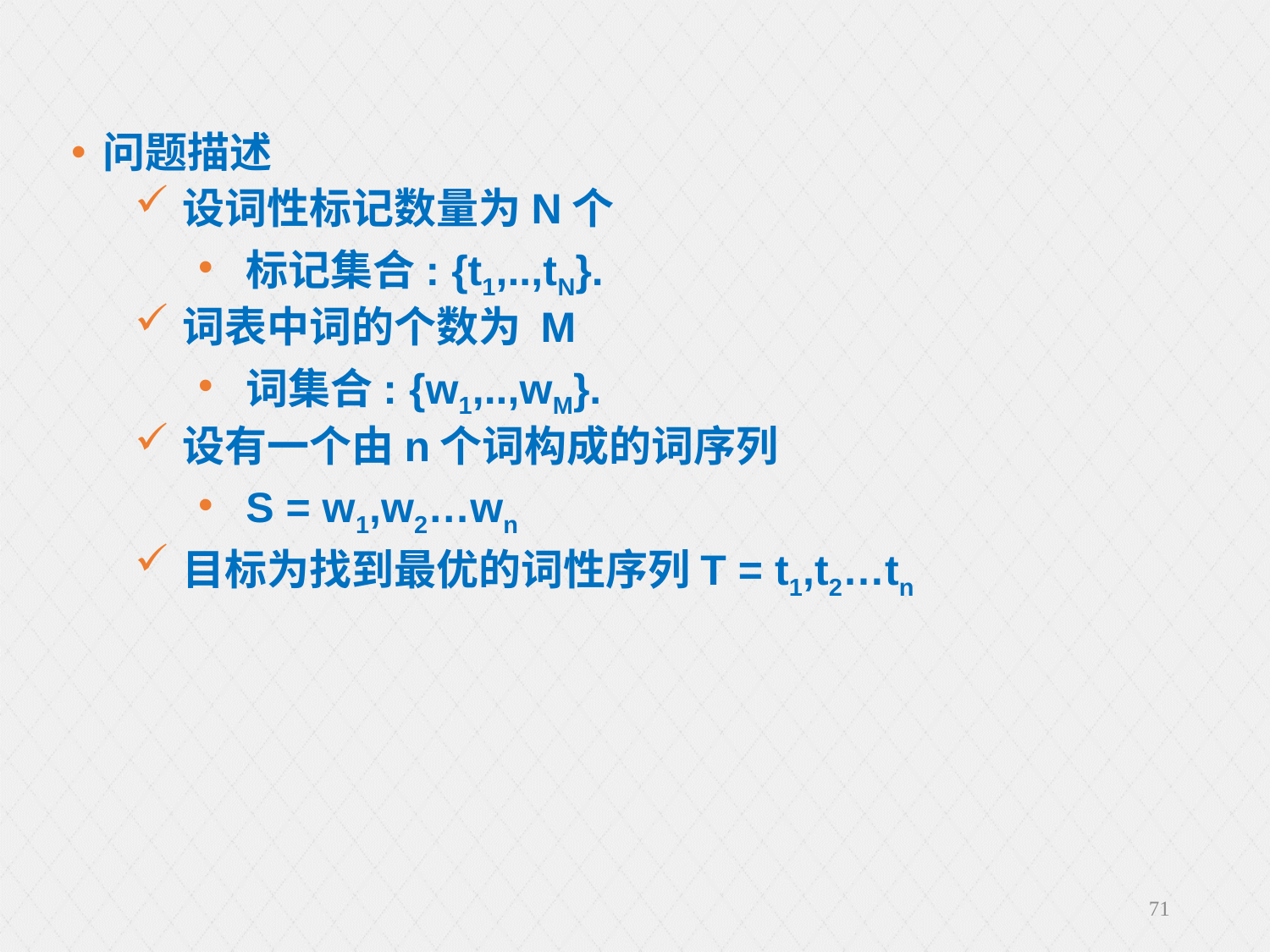

问题描述
设词性标记数量为N个
标记集合: {t1,..,tN}.
词表中词的个数为 M
词集合: {w1,..,wM}.
设有一个由n个词构成的词序列
S = w1,w2…wn
目标为找到最优的词性序列T = t1,t2…tn

71